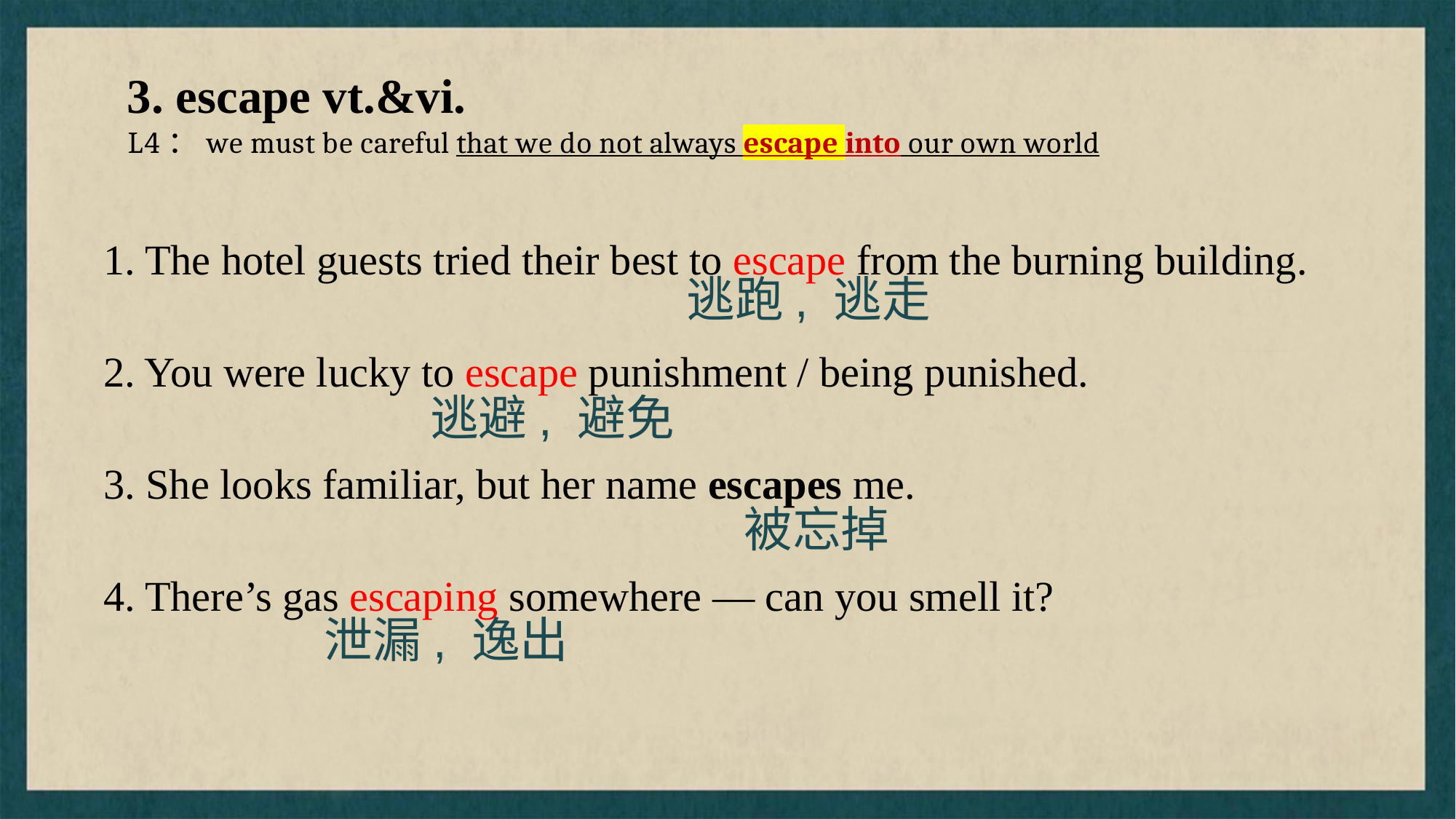

3. escape vt.&vi.
L4：we must be careful that we do not always escape into our own world
1. The hotel guests tried their best to escape from the burning building.
2. You were lucky to escape punishment / being punished.
3. She looks familiar, but her name escapes me.
4. There’s gas escaping somewhere — can you smell it?
逃跑, 逃走
逃避, 避免
被忘掉
泄漏, 逸出